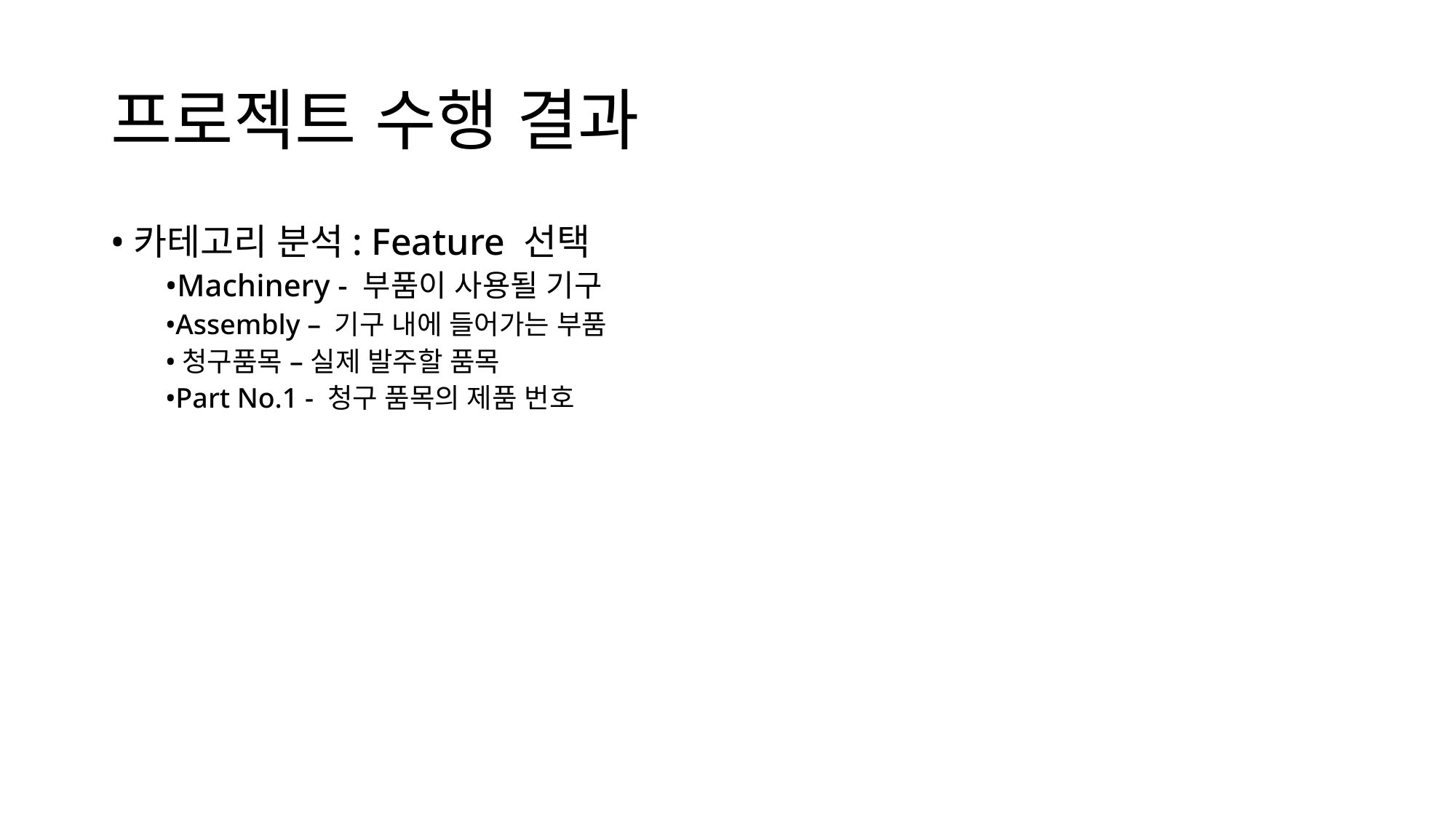

# 프로젝트 수행 결과
•카테고리 분석: Feature 선택
•Machinery - 부품이 사용될 기구
•Assembly – 기구 내에 들어가는 부품
•청구품목 – 실제 발주할 품목
•Part No.1 - 청구 품목의 제품 번호